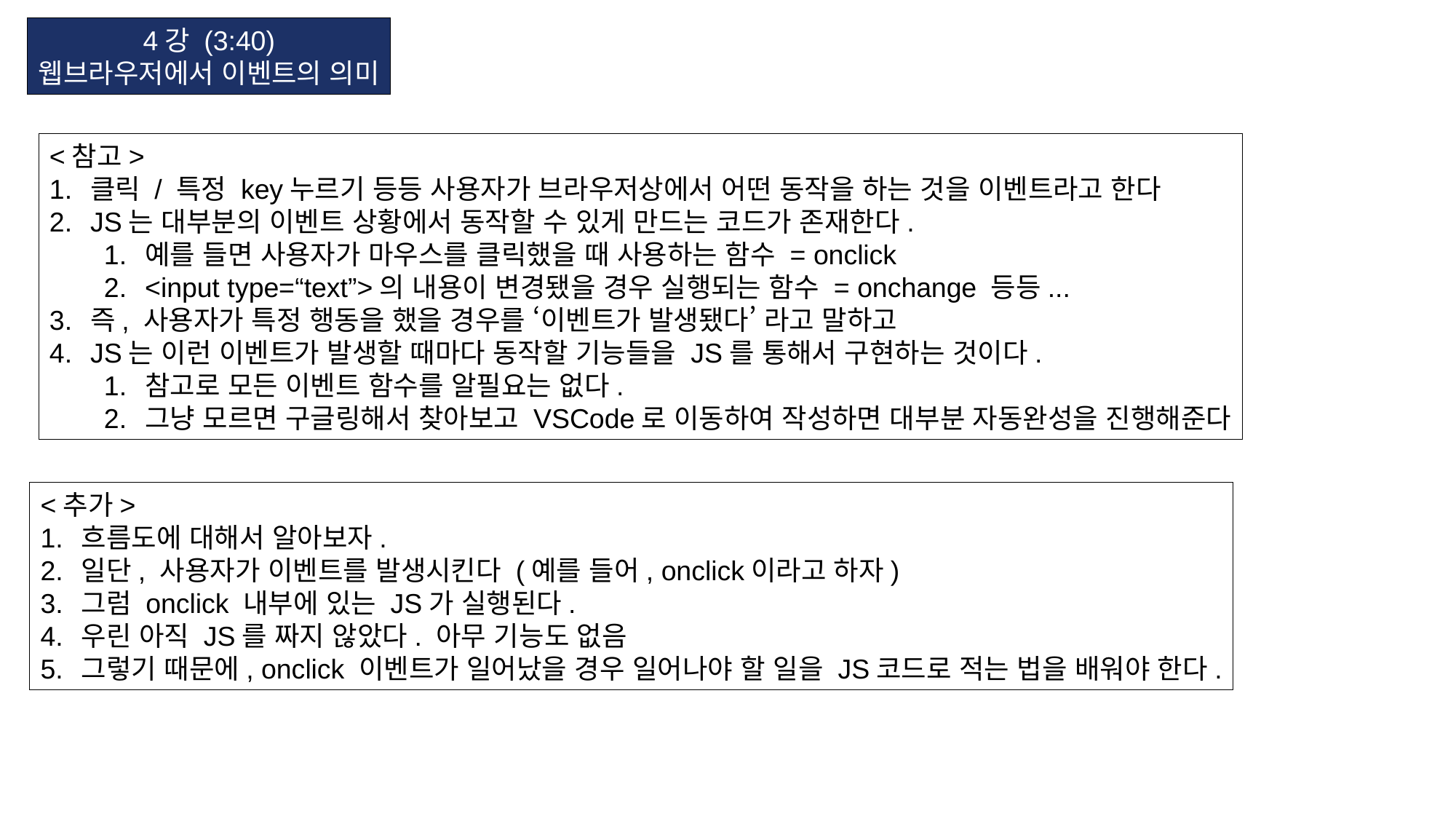

4강 (3:40)
웹브라우저에서 이벤트의 의미
<참고>
클릭 / 특정 key누르기 등등 사용자가 브라우저상에서 어떤 동작을 하는 것을 이벤트라고 한다
JS는 대부분의 이벤트 상황에서 동작할 수 있게 만드는 코드가 존재한다.
예를 들면 사용자가 마우스를 클릭했을 때 사용하는 함수 = onclick
<input type=“text”>의 내용이 변경됐을 경우 실행되는 함수 = onchange 등등...
즉, 사용자가 특정 행동을 했을 경우를 ‘이벤트가 발생됐다’ 라고 말하고
JS는 이런 이벤트가 발생할 때마다 동작할 기능들을 JS를 통해서 구현하는 것이다.
참고로 모든 이벤트 함수를 알필요는 없다.
그냥 모르면 구글링해서 찾아보고 VSCode로 이동하여 작성하면 대부분 자동완성을 진행해준다
<추가>
흐름도에 대해서 알아보자.
일단, 사용자가 이벤트를 발생시킨다 (예를 들어, onclick이라고 하자)
그럼 onclick 내부에 있는 JS가 실행된다.
우린 아직 JS를 짜지 않았다. 아무 기능도 없음
그렇기 때문에, onclick 이벤트가 일어났을 경우 일어나야 할 일을 JS코드로 적는 법을 배워야 한다.